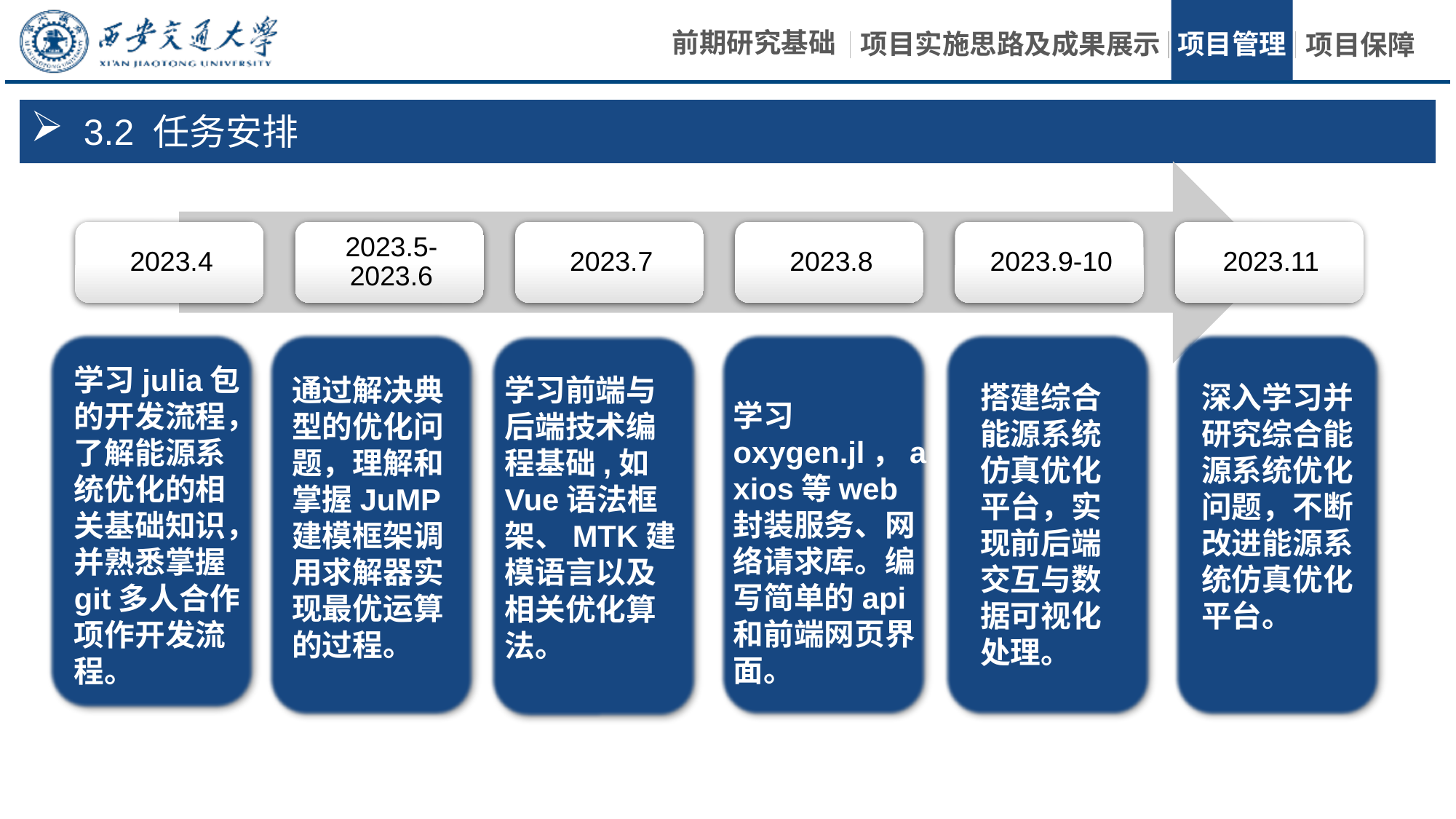

3.2 任务安排
2023.4
2023.5-2023.6
2023.7
2023.8
2023.9-10
2023.11

学习julia包的开发流程，了解能源系统优化的相关基础知识，并熟悉掌握git多人合作项作开发流程。
通过解决典型的优化问题，理解和掌握JuMP建模框架调用求解器实现最优运算的过程。
学习前端与后端技术编程基础,如
Vue语法框架、MTK建模语言以及相关优化算法。
搭建综合能源系统仿真优化平台，实现前后端交互与数据可视化处理。

深入学习并研究综合能源系统优化问题，不断改进能源系统仿真优化平台。
学习oxygen.jl，axios等web封装服务、网络请求库。编写简单的api和前端网页界面。